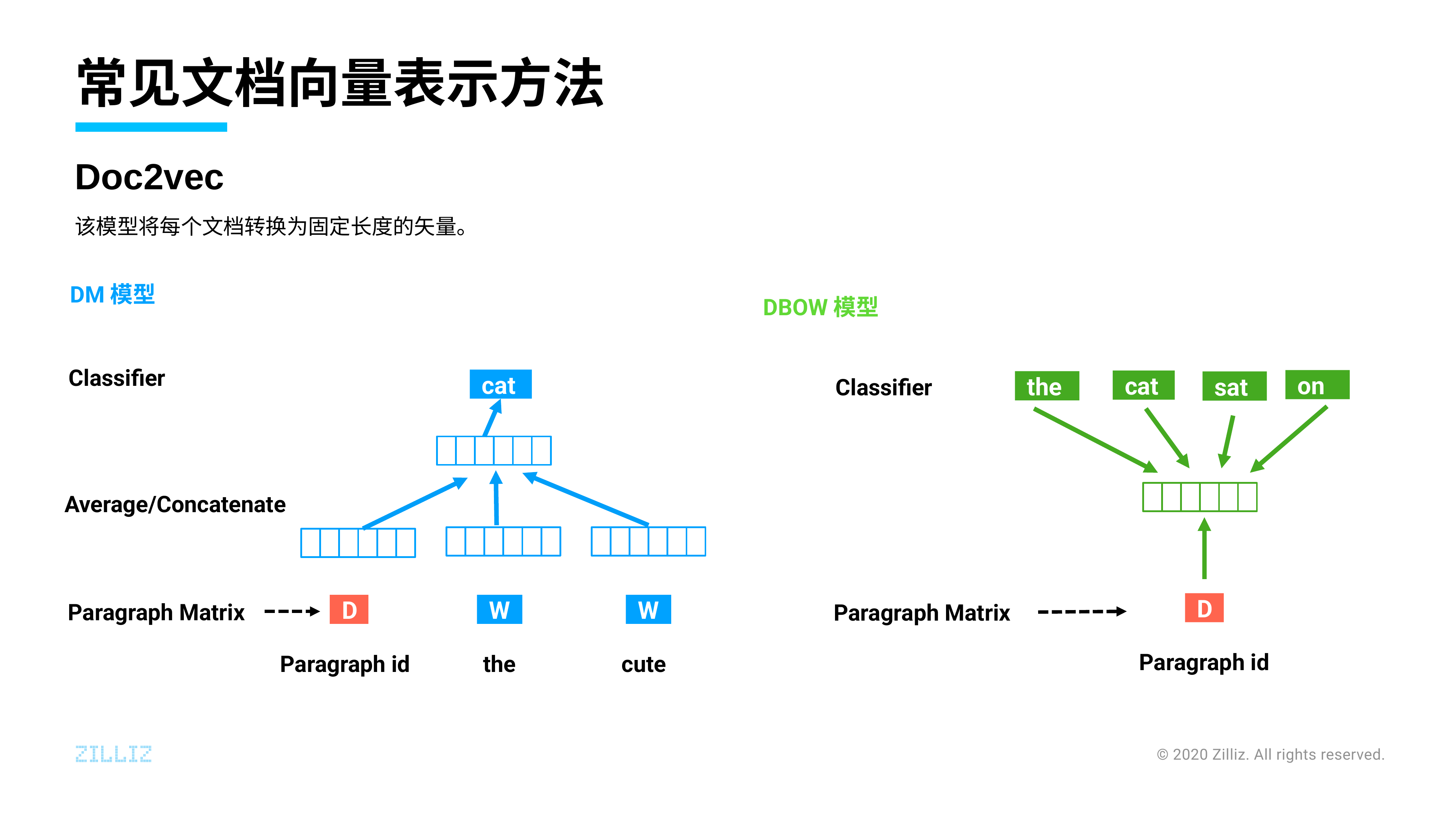

# 常见文档向量表示方法
Doc2vec
该模型将每个文档转换为固定长度的矢量。

DM模型
DBOW模型
Classifier
cat

Average/Concatenate

Paragraph Matrix
W
W
D
Paragraph id
the
cute
Classifier
on
cat
the
sat

D
Paragraph Matrix
Paragraph id